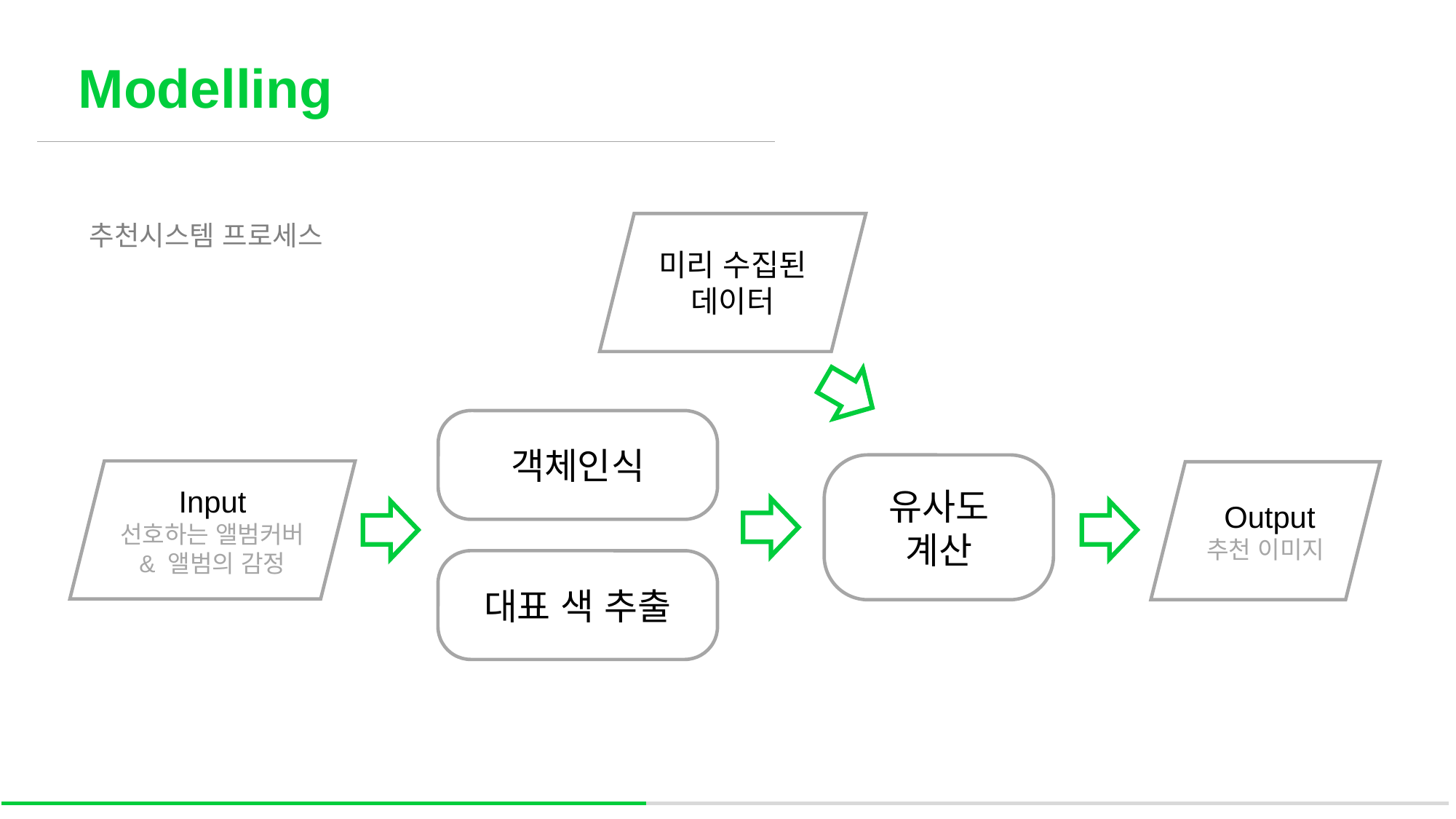

Modelling
추천시스템 프로세스
미리 수집된
데이터

객체인식
유사도
계산
Input
선호하는 앨범커버
& 앨범의 감정
 Output
추천 이미지

대표 색 추출